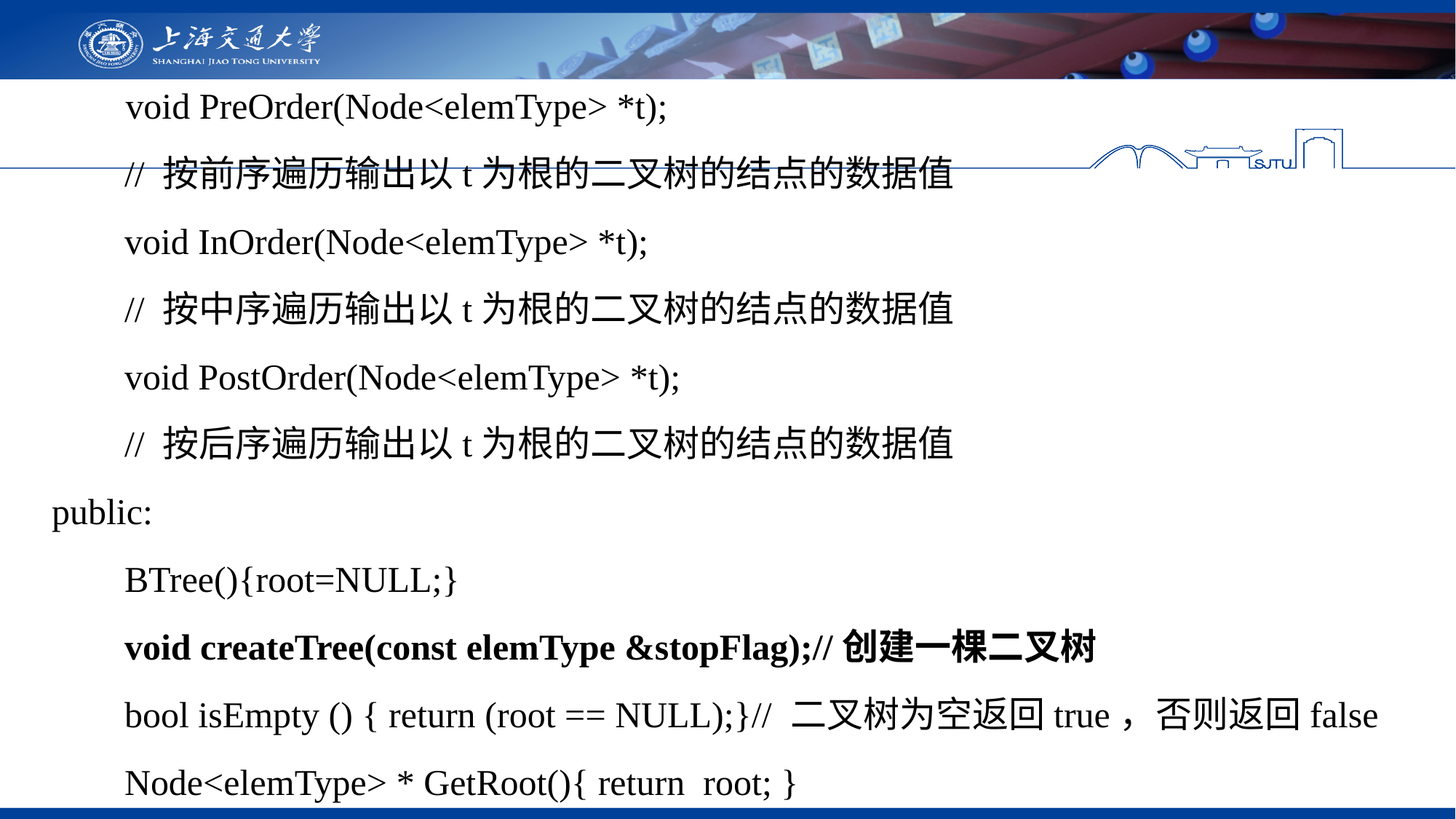

void PreOrder(Node<elemType> *t);
        // 按前序遍历输出以t为根的二叉树的结点的数据值
        void InOrder(Node<elemType> *t);
        // 按中序遍历输出以t为根的二叉树的结点的数据值
        void PostOrder(Node<elemType> *t);
        // 按后序遍历输出以t为根的二叉树的结点的数据值
public:
        BTree(){root=NULL;}
        void createTree(const elemType &stopFlag);//创建一棵二叉树
        bool isEmpty () { return (root == NULL);}// 二叉树为空返回true，否则返回false
        Node<elemType> * GetRoot(){ return  root; }